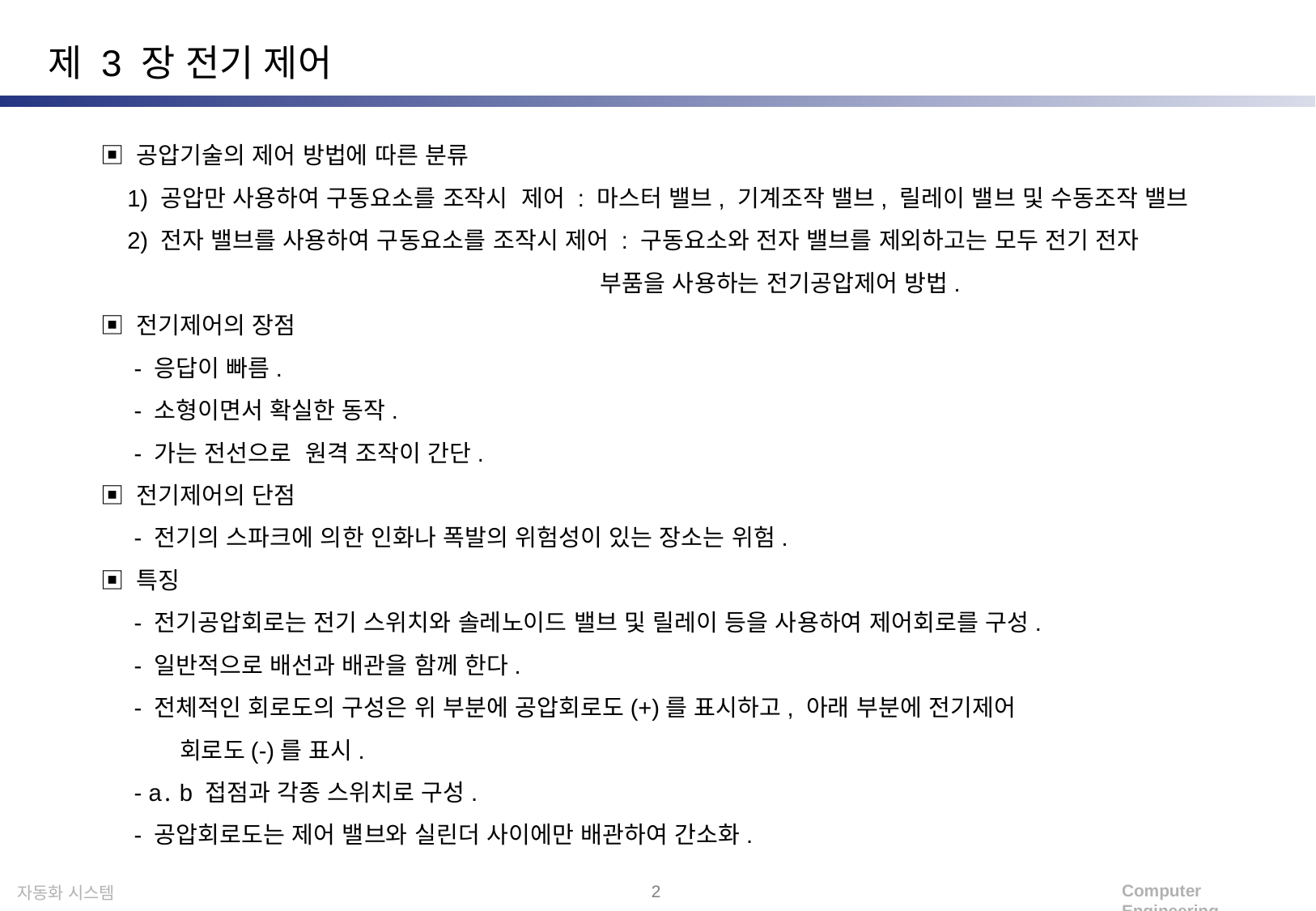

제 3 장 전기 제어
▣ 공압기술의 제어 방법에 따른 분류
    1) 공압만 사용하여 구동요소를 조작시  제어 : 마스터 밸브, 기계조작 밸브, 릴레이 밸브 및 수동조작 밸브
    2) 전자 밸브를 사용하여 구동요소를 조작시 제어 : 구동요소와 전자 밸브를 제외하고는 모두 전기 전자
                                                                          부품을 사용하는 전기공압제어 방법.
▣ 전기제어의 장점
     - 응답이 빠름.
     - 소형이면서 확실한 동작.
     - 가는 전선으로  원격 조작이 간단.
▣ 전기제어의 단점
     - 전기의 스파크에 의한 인화나 폭발의 위험성이 있는 장소는 위험.
▣ 특징
     - 전기공압회로는 전기 스위치와 솔레노이드 밸브 및 릴레이 등을 사용하여 제어회로를 구성.
     - 일반적으로 배선과 배관을 함께 한다.
     - 전체적인 회로도의 구성은 위 부분에 공압회로도(+)를 표시하고, 아래 부분에 전기제어
           회로도(-)를 표시.
     - a․b 접점과 각종 스위치로 구성.
     - 공압회로도는 제어 밸브와 실린더 사이에만 배관하여 간소화.